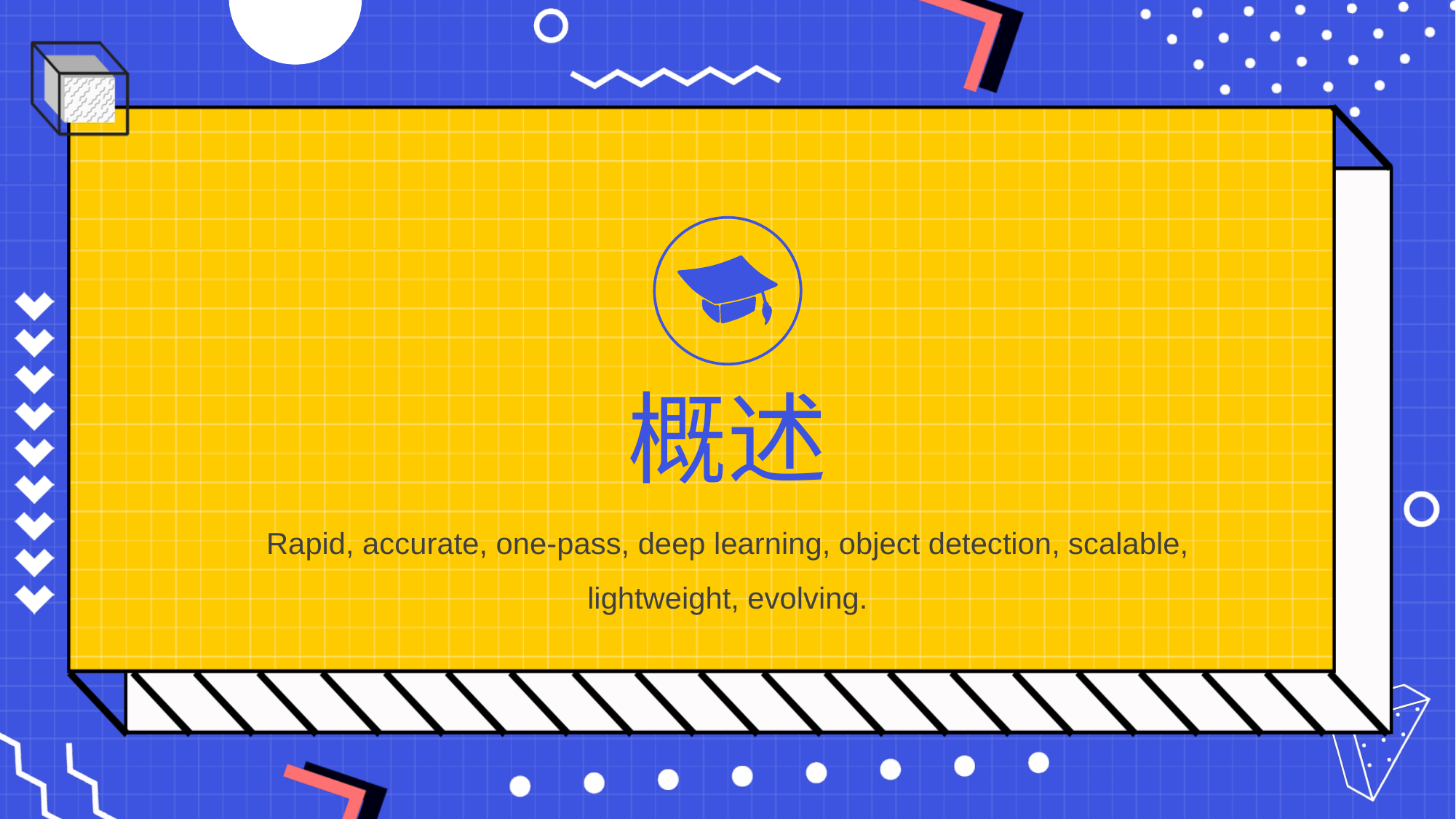

概述
Rapid, accurate, one-pass, deep learning, object detection, scalable, lightweight, evolving.